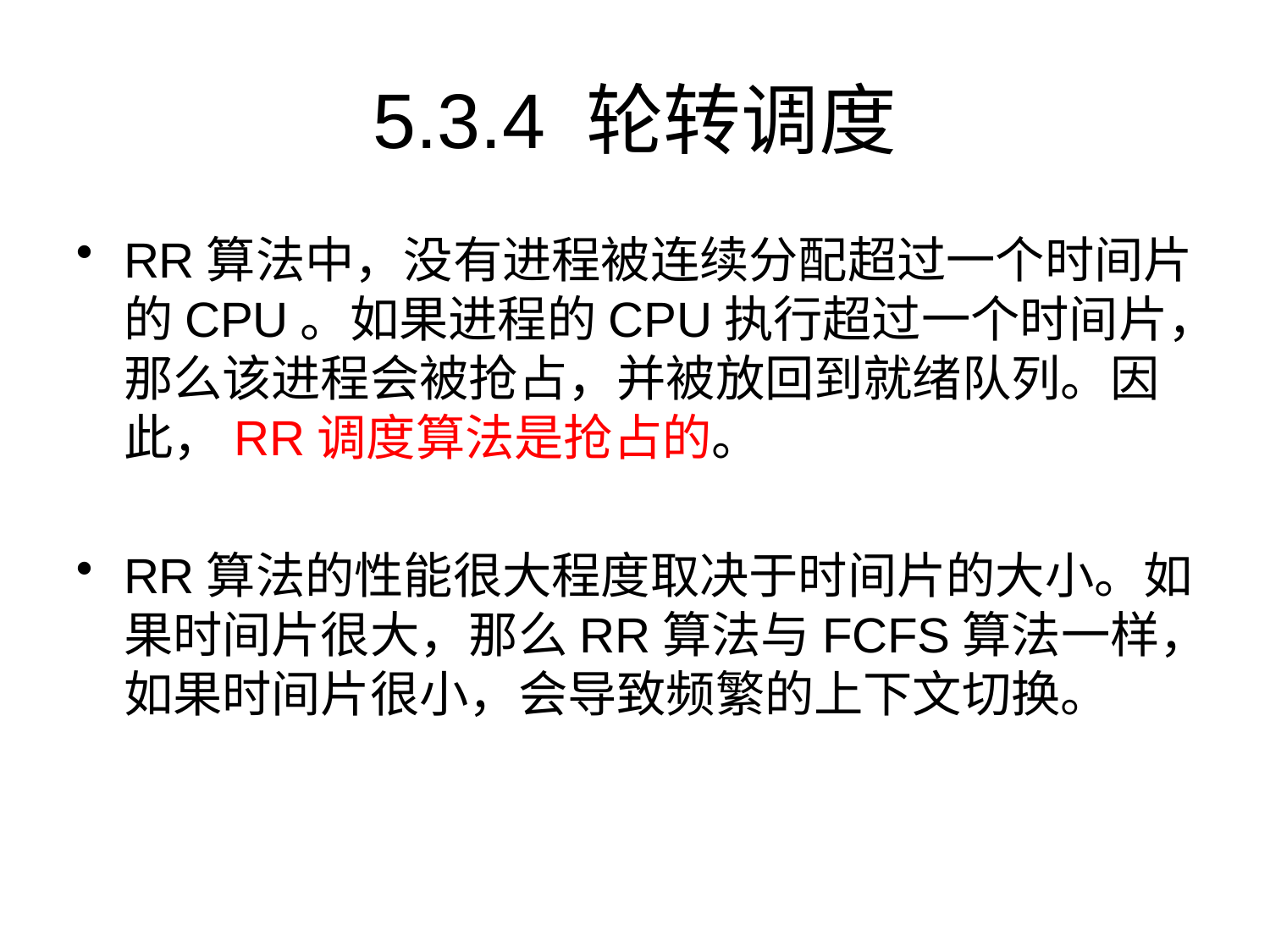

# 5.3.4 轮转调度
RR算法中，没有进程被连续分配超过一个时间片的CPU。如果进程的CPU执行超过一个时间片，那么该进程会被抢占，并被放回到就绪队列。因此，RR调度算法是抢占的。

RR算法的性能很大程度取决于时间片的大小。如果时间片很大，那么RR算法与FCFS算法一样，如果时间片很小，会导致频繁的上下文切换。